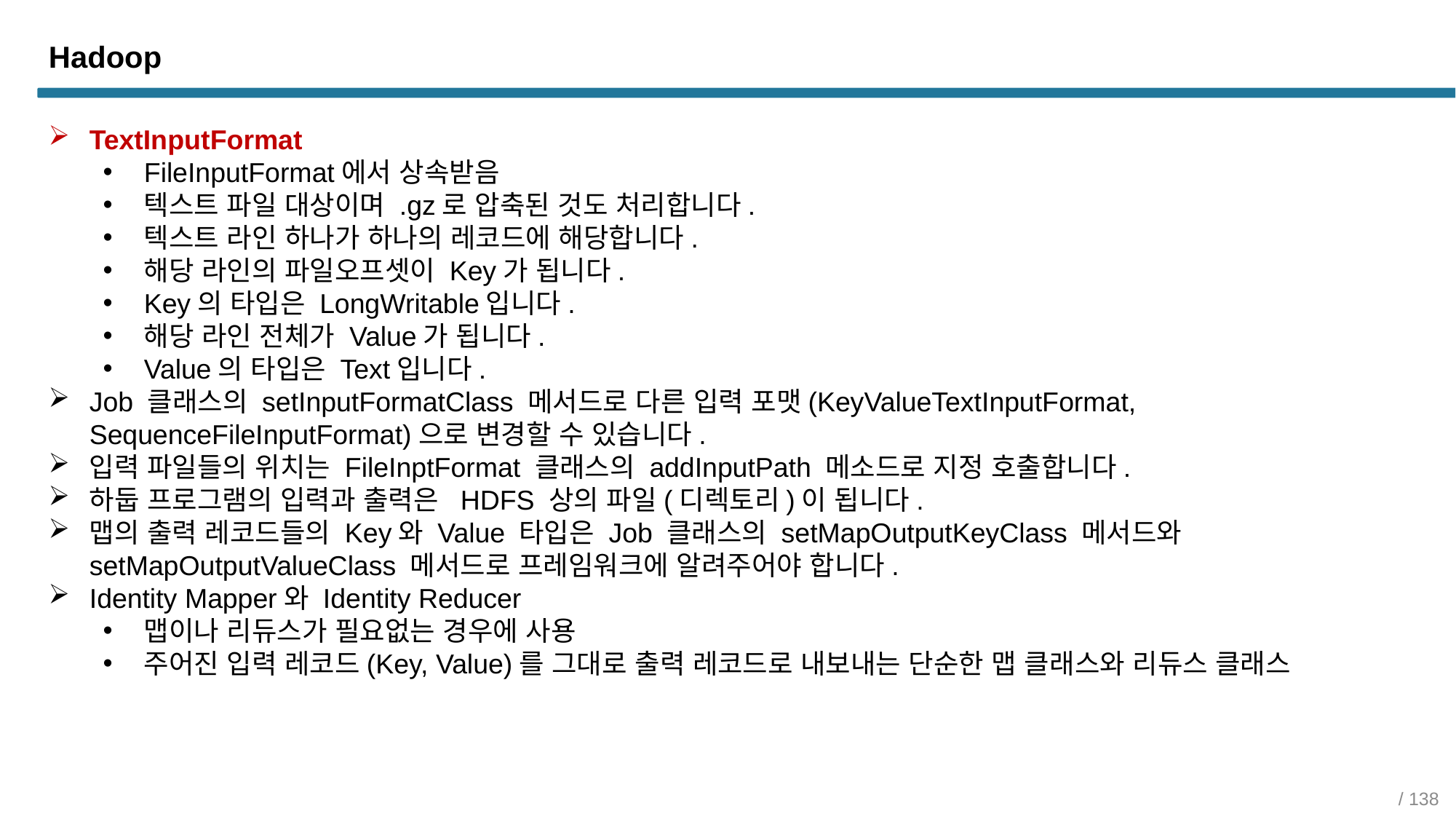

Hadoop
TextInputFormat
FileInputFormat에서 상속받음
텍스트 파일 대상이며 .gz로 압축된 것도 처리합니다.
텍스트 라인 하나가 하나의 레코드에 해당합니다.
해당 라인의 파일오프셋이 Key가 됩니다.
Key의 타입은 LongWritable입니다.
해당 라인 전체가 Value가 됩니다.
Value의 타입은 Text입니다.
Job 클래스의 setInputFormatClass 메서드로 다른 입력 포맷(KeyValueTextInputFormat, SequenceFileInputFormat)으로 변경할 수 있습니다.
입력 파일들의 위치는 FileInptFormat 클래스의 addInputPath 메소드로 지정 호출합니다.
하둡 프로그램의 입력과 출력은  HDFS 상의 파일(디렉토리)이 됩니다.
맵의 출력 레코드들의 Key와 Value 타입은 Job 클래스의 setMapOutputKeyClass 메서드와 setMapOutputValueClass 메서드로 프레임워크에 알려주어야 합니다.
Identity Mapper와 Identity Reducer
맵이나 리듀스가 필요없는 경우에 사용
주어진 입력 레코드(Key, Value)를 그대로 출력 레코드로 내보내는 단순한 맵 클래스와 리듀스 클래스
/ 138